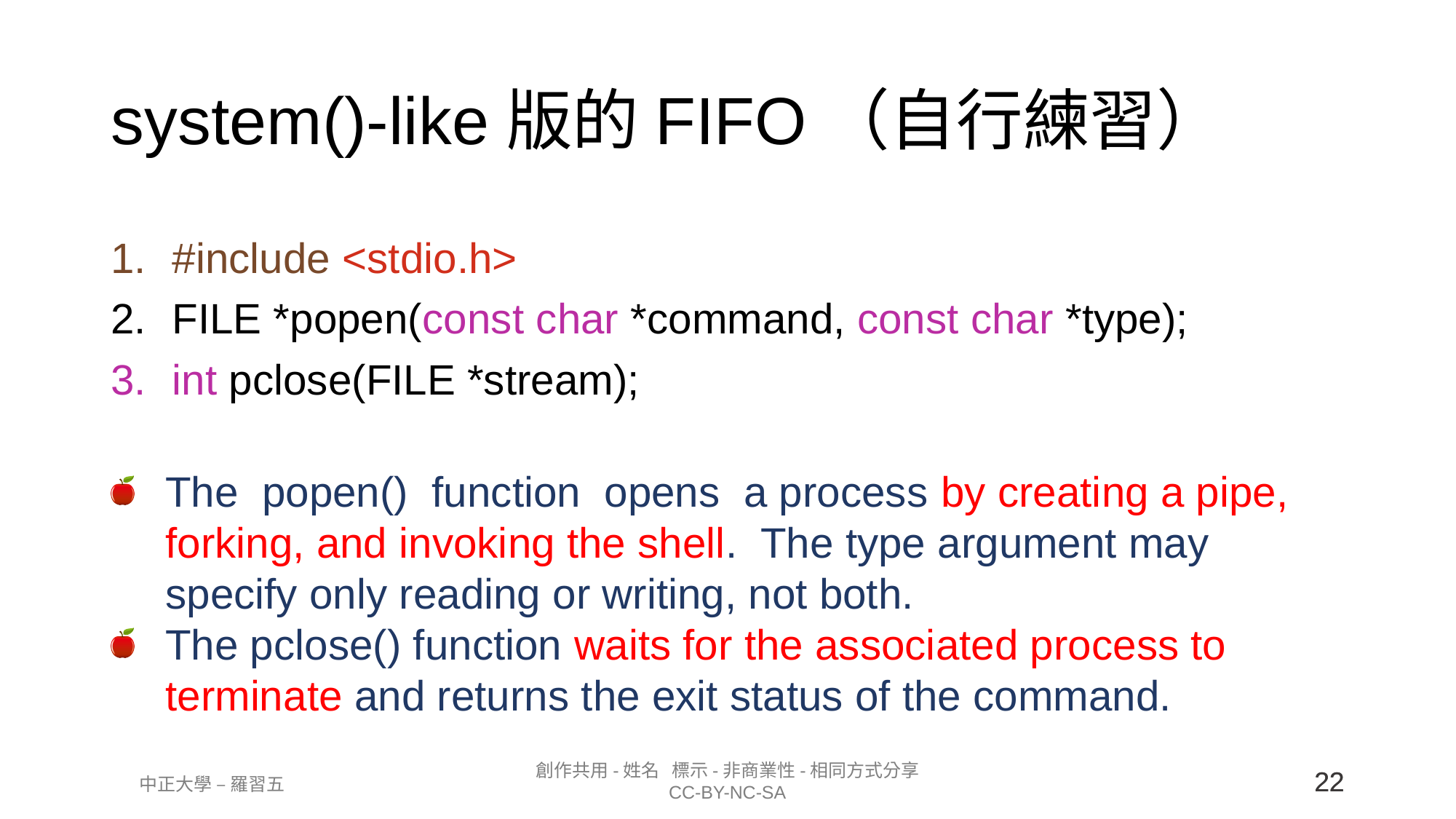

# system()-like版的FIFO（自行練習）
#include <stdio.h>
FILE *popen(const char *command, const char *type);
int pclose(FILE *stream);

The  popen()  function  opens  a process by creating a pipe, forking, and invoking the shell.  The type argument may specify only reading or writing, not both.
The pclose() function waits for the associated process to terminate and returns the exit status of the command.